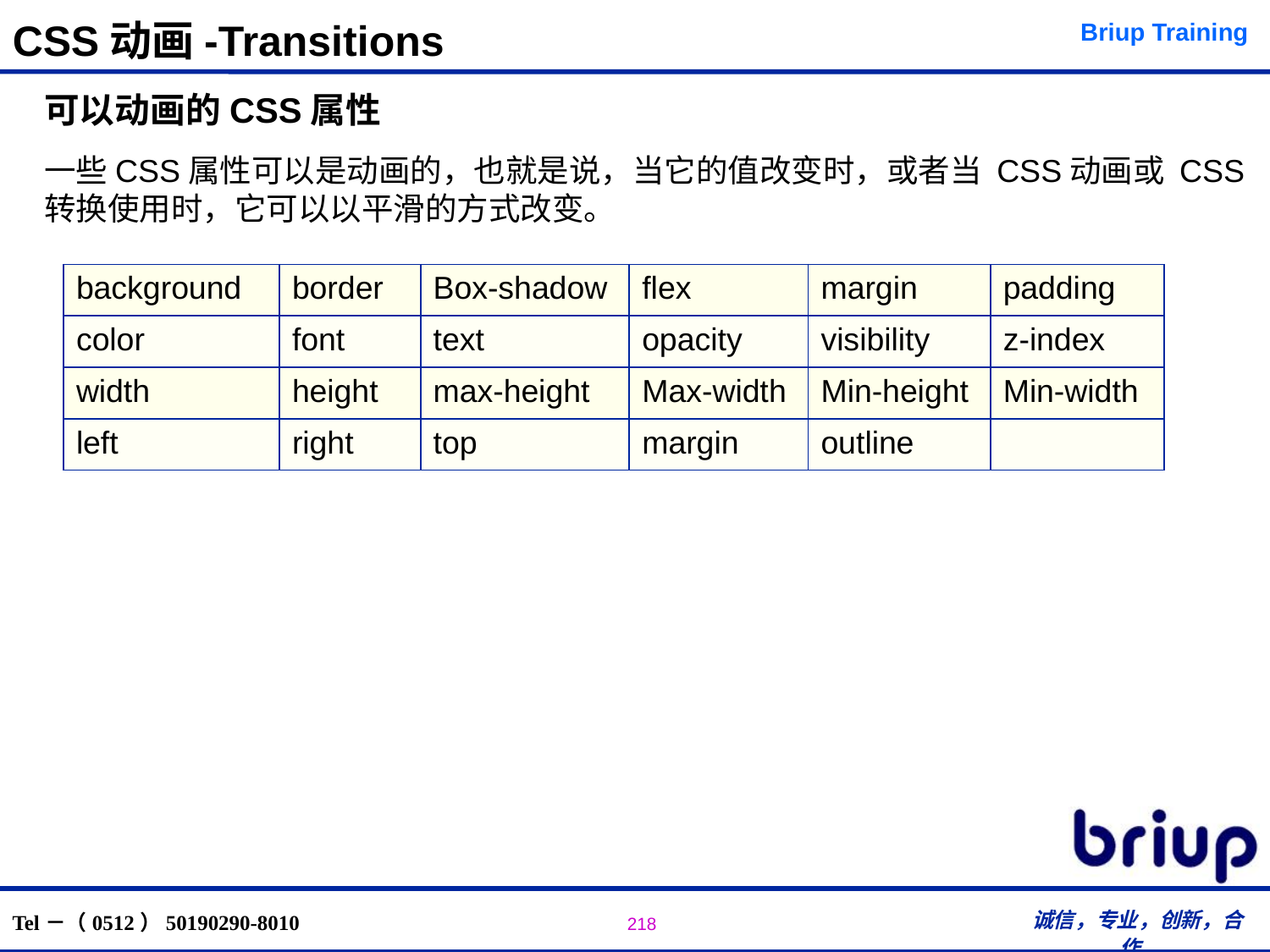

# CSS动画-Transitions
可以动画的CSS属性
一些CSS属性可以是动画的，也就是说，当它的值改变时，或者当 CSS动画或 CSS转换使用时，它可以以平滑的方式改变。

| background | border | Box-shadow | flex | margin | padding |
| --- | --- | --- | --- | --- | --- |
| color | font | text | opacity | visibility | z-index |
| width | height | max-height | Max-width | Min-height | Min-width |
| left | right | top | margin | outline |  |